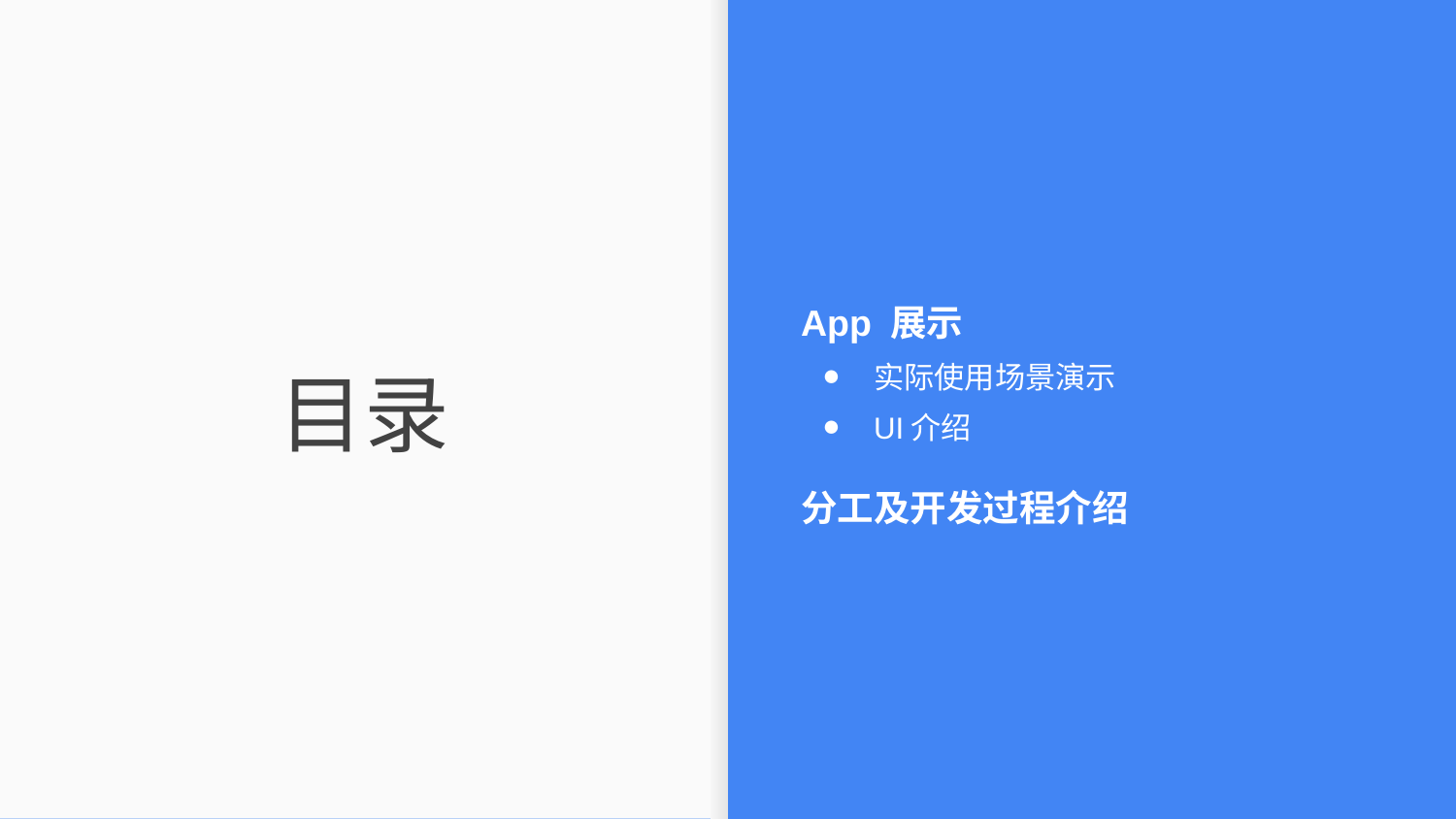

App 展示
实际使用场景演示
UI介绍
分工及开发过程介绍
# 目录